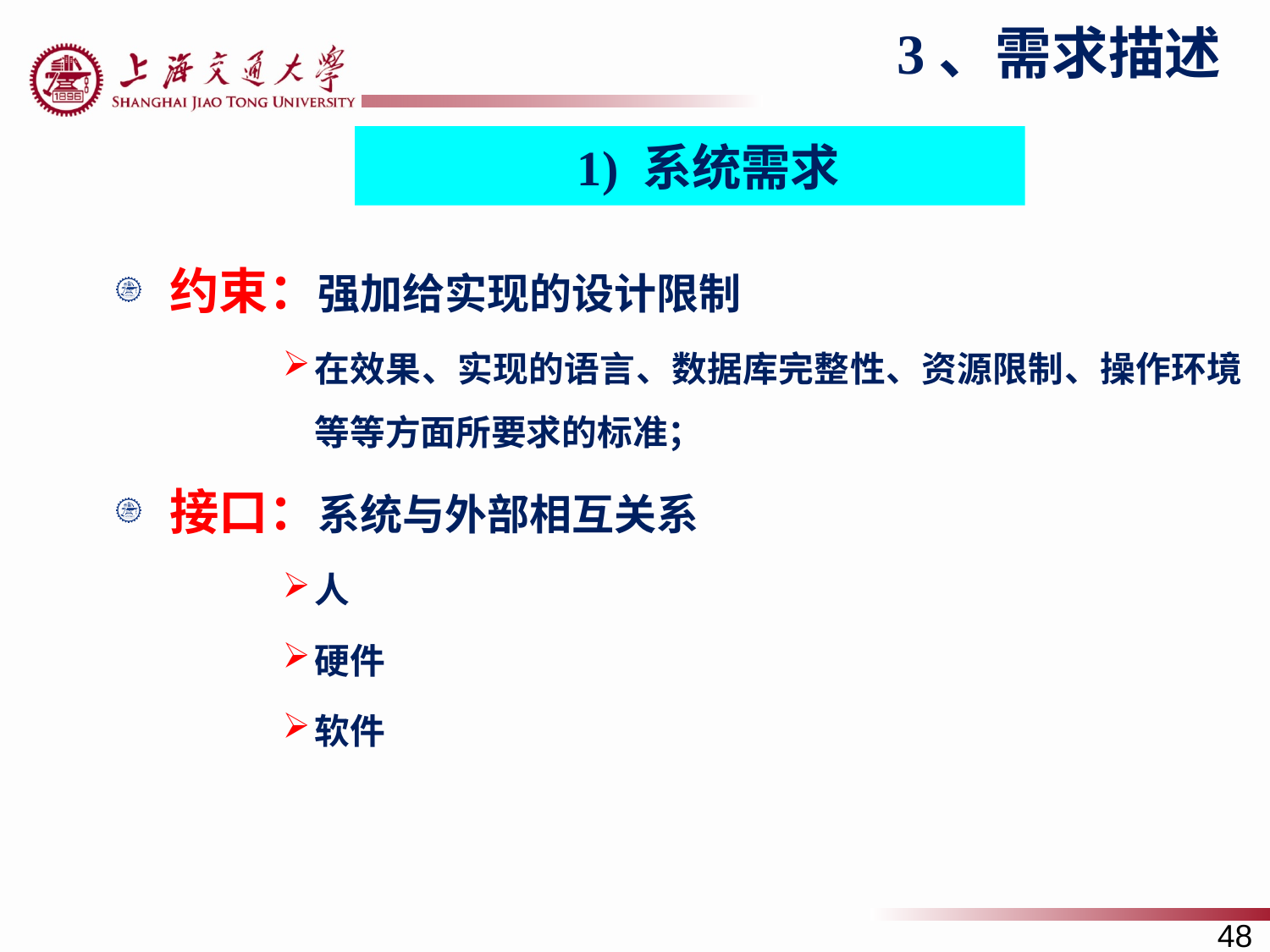

3、需求描述
1) 系统需求
约束：强加给实现的设计限制
在效果、实现的语言、数据库完整性、资源限制、操作环境等等方面所要求的标准；
接口：系统与外部相互关系
人
硬件
软件
48